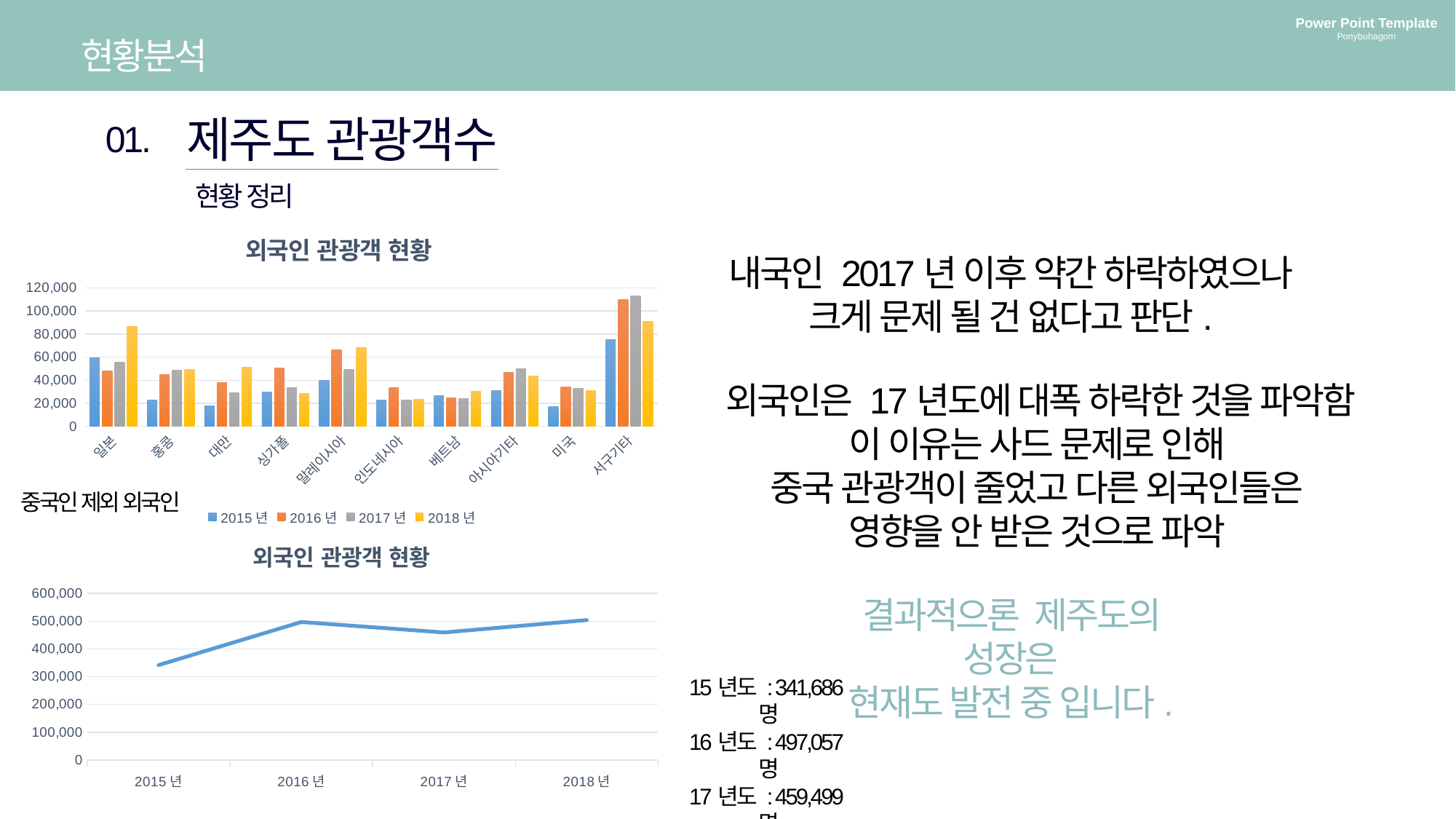

Power Point Template
Ponybuhagom
현황분석
제주도 관광객수
01.
현황 정리

### Chart: 외국인 관광객 현황

| Category | 2015년 | 2016년 | 2017년 | 2018년 |
|---|---|---|---|---|
| 일본 | 59233.0 | 48027.0 | 55359.0 | 86634.0 |
| 홍콩 | 22732.0 | 44757.0 | 48952.0 | 49085.0 |
| 대만 | 17839.0 | 38046.0 | 28994.0 | 51341.0 |
| 싱가폴 | 29620.0 | 50566.0 | 33732.0 | 28572.0 |
| 말레이시아 | 39892.0 | 66207.0 | 49524.0 | 68353.0 |
| 인도네시아 | 22707.0 | 33707.0 | 23065.0 | 23541.0 |
| 베트남 | 26806.0 | 25008.0 | 24306.0 | 30233.0 |
| 아시아기타 | 30745.0 | 46960.0 | 49694.0 | 43721.0 |
| 미국 | 16898.0 | 33942.0 | 32651.0 | 31270.0 |
| 서구기타 | 75214.0 | 109837.0 | 113222.0 | 91257.0 |
내국인 2017년 이후 약간 하락하였으나
크게 문제 될 건 없다고 판단.
외국인은 17년도에 대폭 하락한 것을 파악함
이 이유는 사드 문제로 인해
중국 관광객이 줄었고 다른 외국인들은
영향을 안 받은 것으로 파악
중국인 제외 외국인

### Chart: 외국인 관광객 현황

| Category |  |
|---|---|
| 2015년 | 341686.0 |
| 2016년 | 497057.0 |
| 2017년 | 459499.0 |
| 2018년 | 504007.0 |
결과적으론  제주도의 성장은
현재도 발전 중 입니다.
15년도 : 341,686명
16년도 : 497,057명
17년도 : 459,499명
18년도 : 504,007명